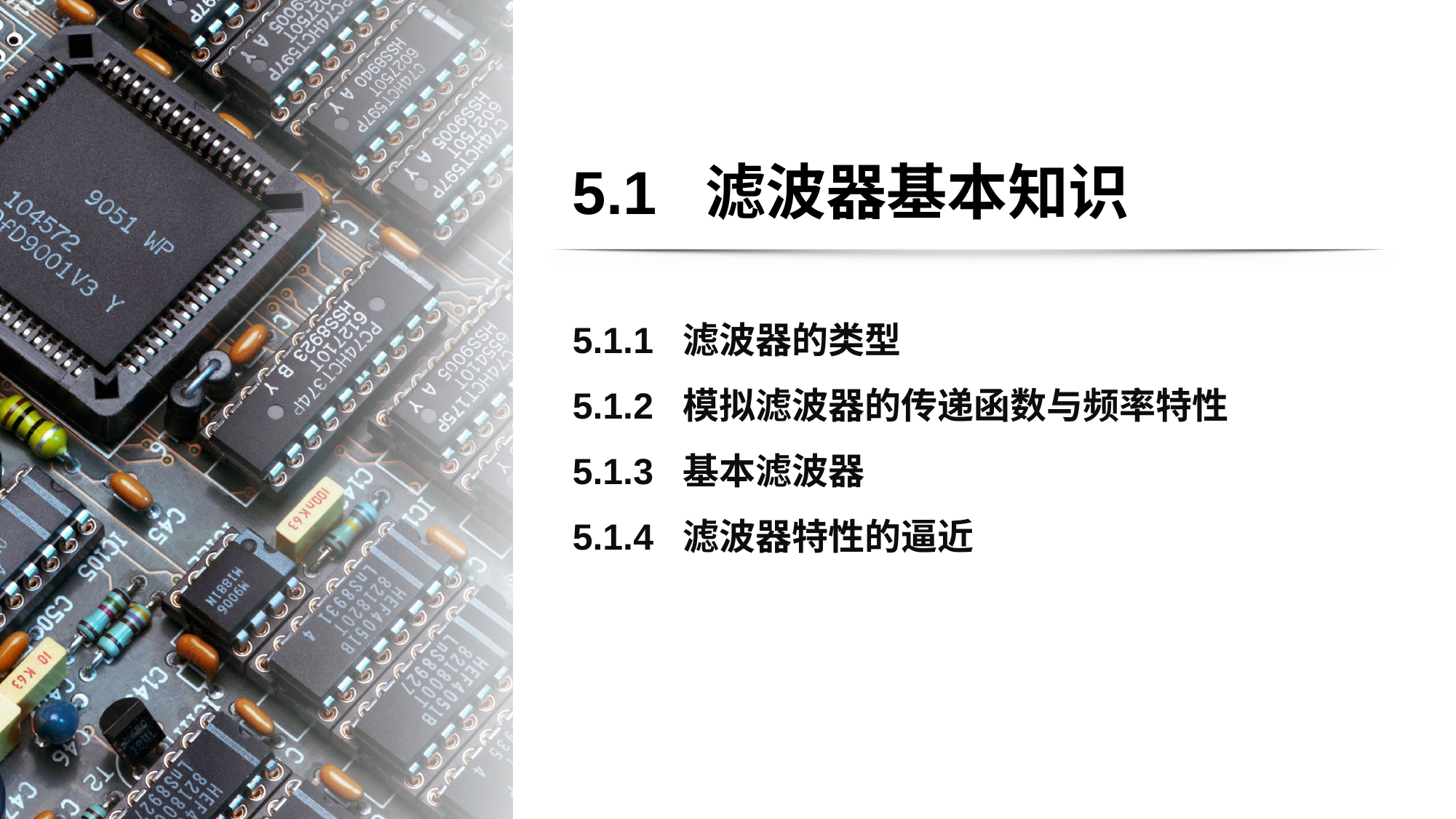

# 5.1  滤波器基本知识
5.1.1  滤波器的类型
5.1.2  模拟滤波器的传递函数与频率特性
5.1.3  基本滤波器
5.1.4  滤波器特性的逼近